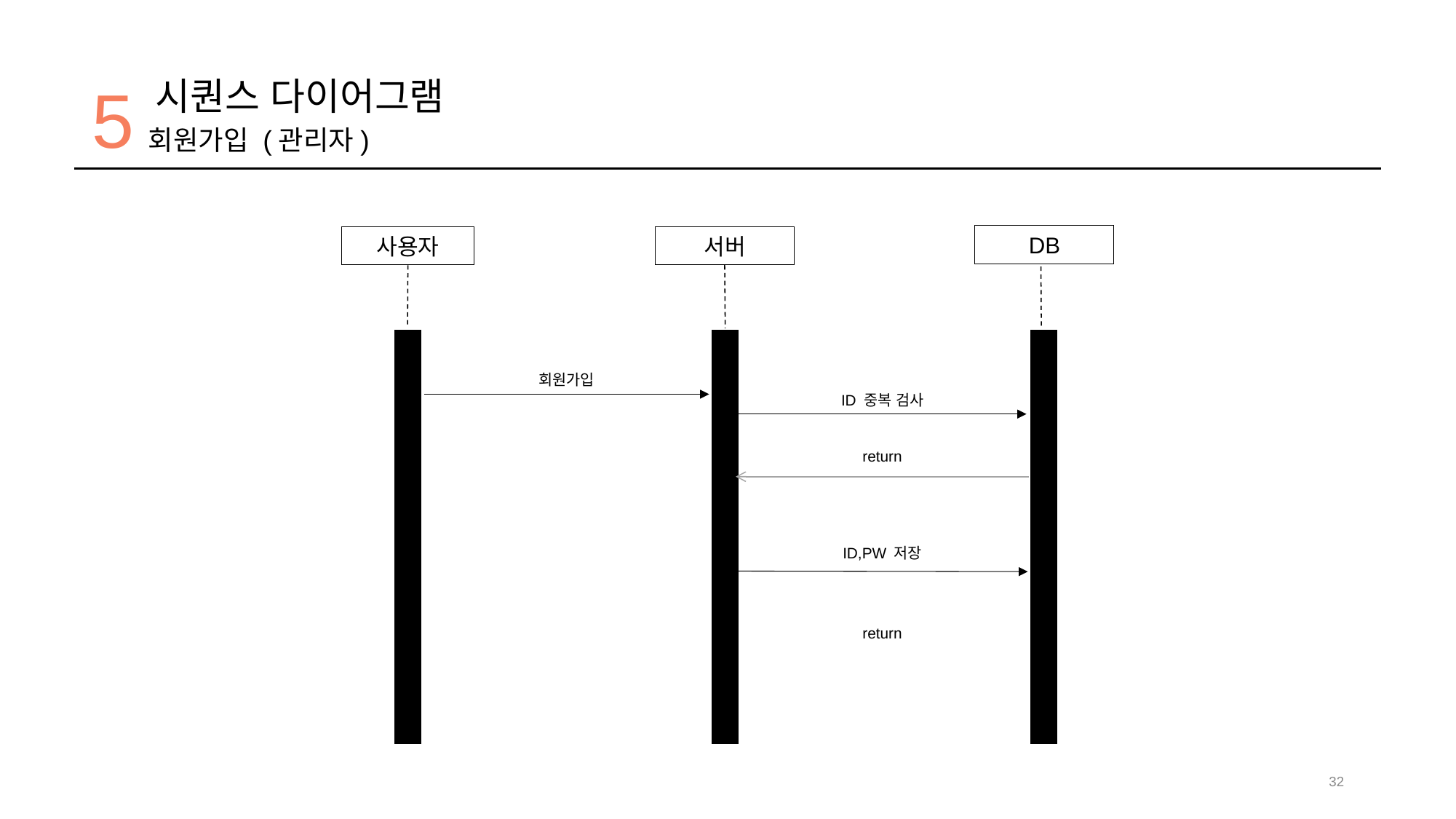

5
시퀀스 다이어그램
회원가입 (관리자)
DB

서버

사용자

회원가입
ID 중복 검사
return
ID,PW 저장
return
32